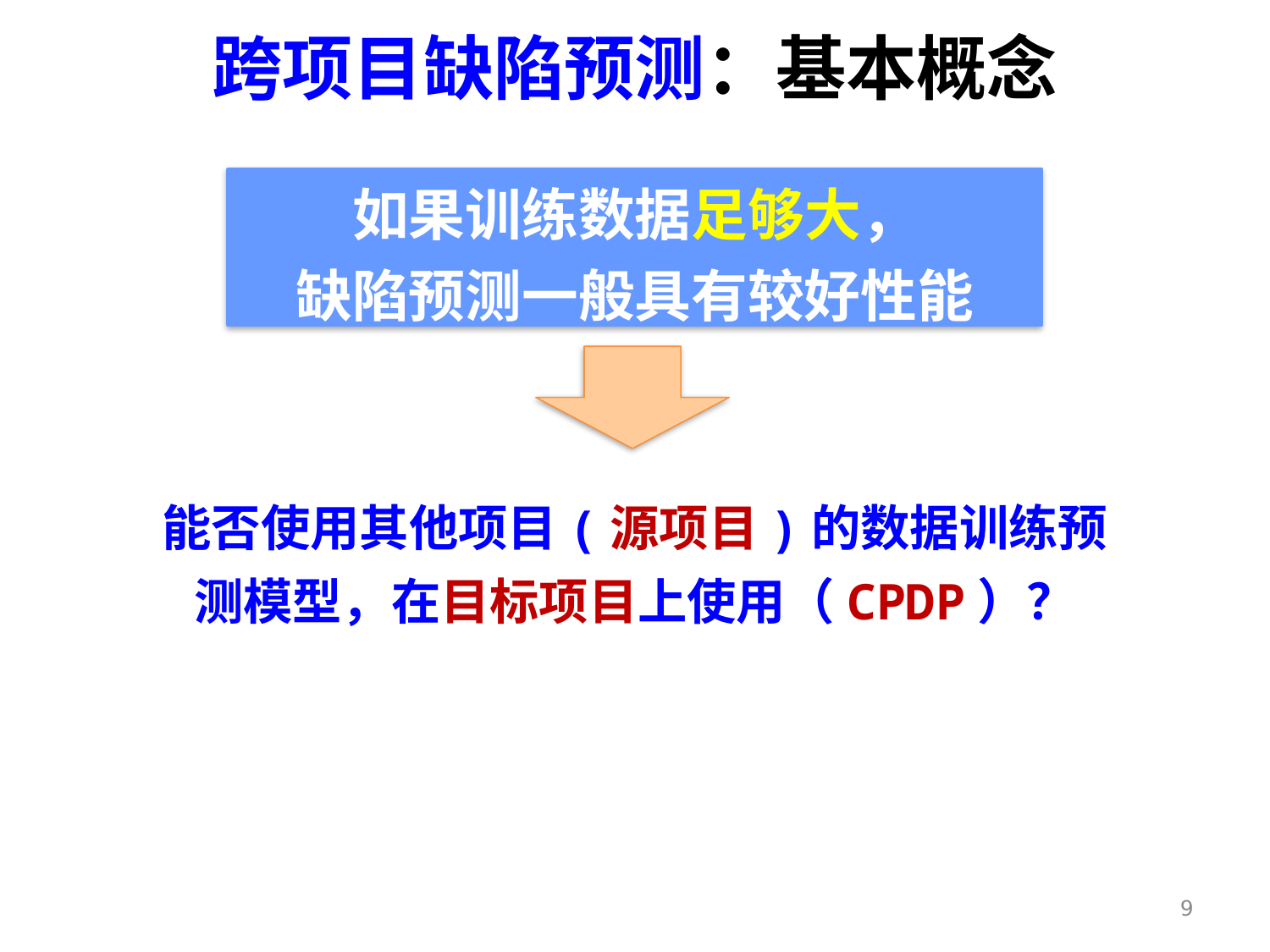

跨项目缺陷预测：基本概念
如果训练数据足够大，
缺陷预测一般具有较好性能

能否使用其他项目(源项目)的数据训练预测模型，在目标项目上使用（CPDP）？
9